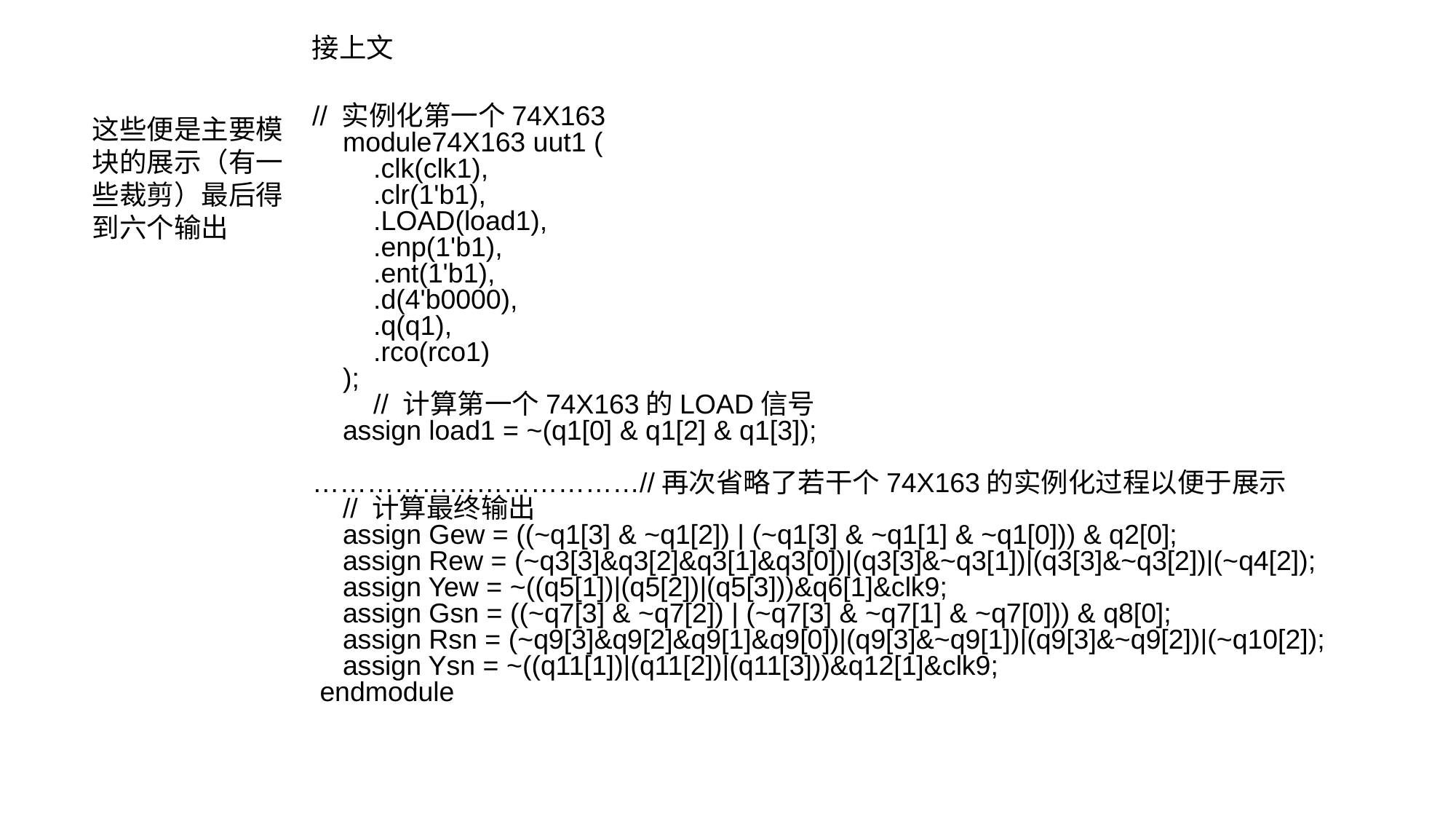

接上文
// 实例化第一个74X163
    module74X163 uut1 (
        .clk(clk1),
        .clr(1'b1),
        .LOAD(load1),
        .enp(1'b1),
        .ent(1'b1),
        .d(4'b0000),
        .q(q1),
        .rco(rco1)
    );
        // 计算第一个74X163的LOAD信号
    assign load1 = ~(q1[0] & q1[2] & q1[3]);

………………………………//再次省略了若干个74X163的实例化过程以便于展示
    // 计算最终输出
    assign Gew = ((~q1[3] & ~q1[2]) | (~q1[3] & ~q1[1] & ~q1[0])) & q2[0];
    assign Rew = (~q3[3]&q3[2]&q3[1]&q3[0])|(q3[3]&~q3[1])|(q3[3]&~q3[2])|(~q4[2]);
    assign Yew = ~((q5[1])|(q5[2])|(q5[3]))&q6[1]&clk9;
    assign Gsn = ((~q7[3] & ~q7[2]) | (~q7[3] & ~q7[1] & ~q7[0])) & q8[0];
    assign Rsn = (~q9[3]&q9[2]&q9[1]&q9[0])|(q9[3]&~q9[1])|(q9[3]&~q9[2])|(~q10[2]);
    assign Ysn = ~((q11[1])|(q11[2])|(q11[3]))&q12[1]&clk9;
 endmodule
这些便是主要模块的展示（有一些裁剪）最后得到六个输出